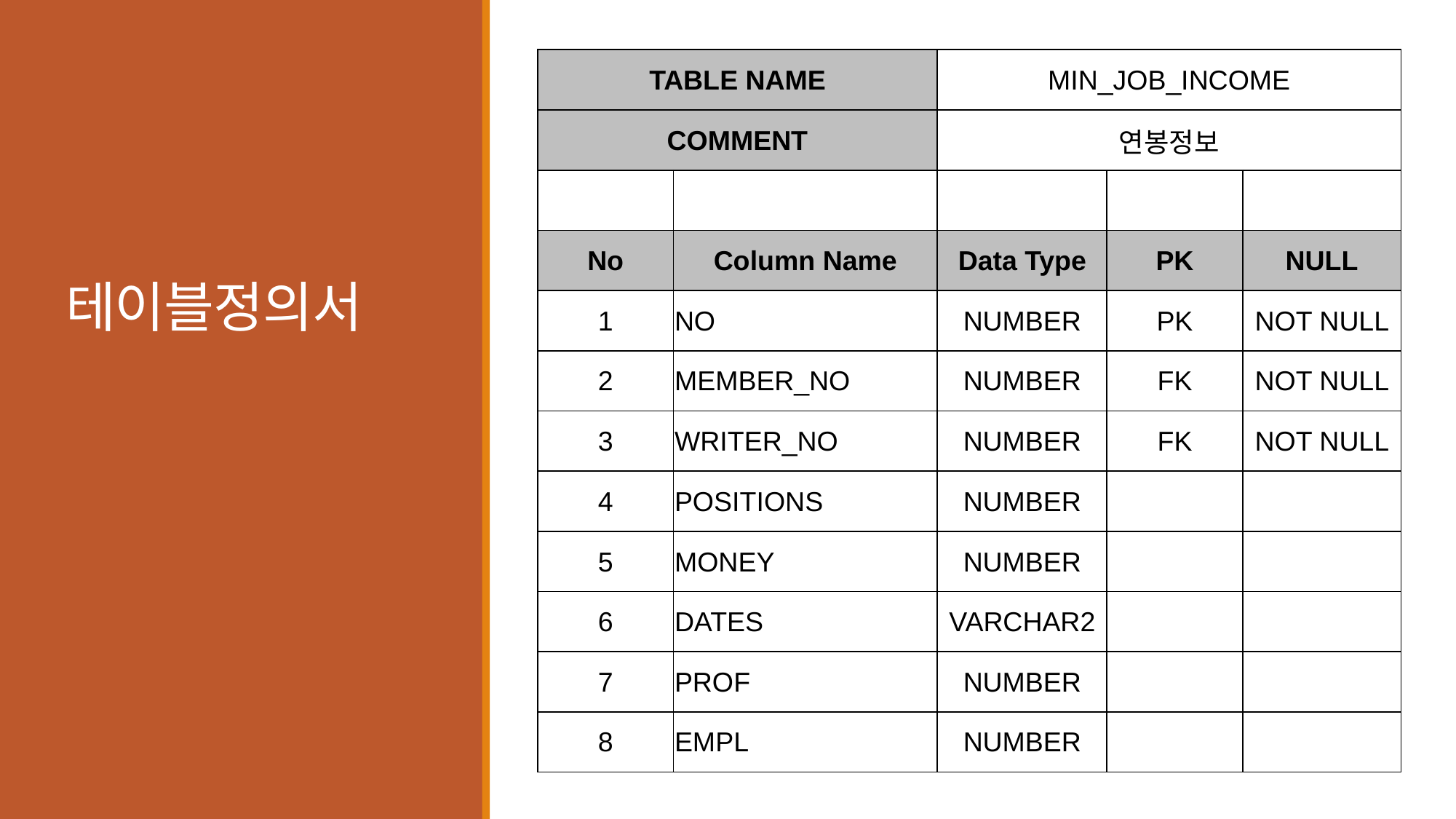

| TABLE NAME |  | MIN\_JOB\_INCOME |  |  |
| --- | --- | --- | --- | --- |
| COMMENT |  | 연봉정보 |  |  |
|  |  |  |  |  |
| No | Column Name | Data Type | PK | NULL |
| 1 | NO | NUMBER | PK | NOT NULL |
| 2 | MEMBER\_NO | NUMBER | FK | NOT NULL |
| 3 | WRITER\_NO | NUMBER | FK | NOT NULL |
| 4 | POSITIONS | NUMBER |  |  |
| 5 | MONEY | NUMBER |  |  |
| 6 | DATES | VARCHAR2 |  |  |
| 7 | PROF | NUMBER |  |  |
| 8 | EMPL | NUMBER |  |  |
# 테이블정의서